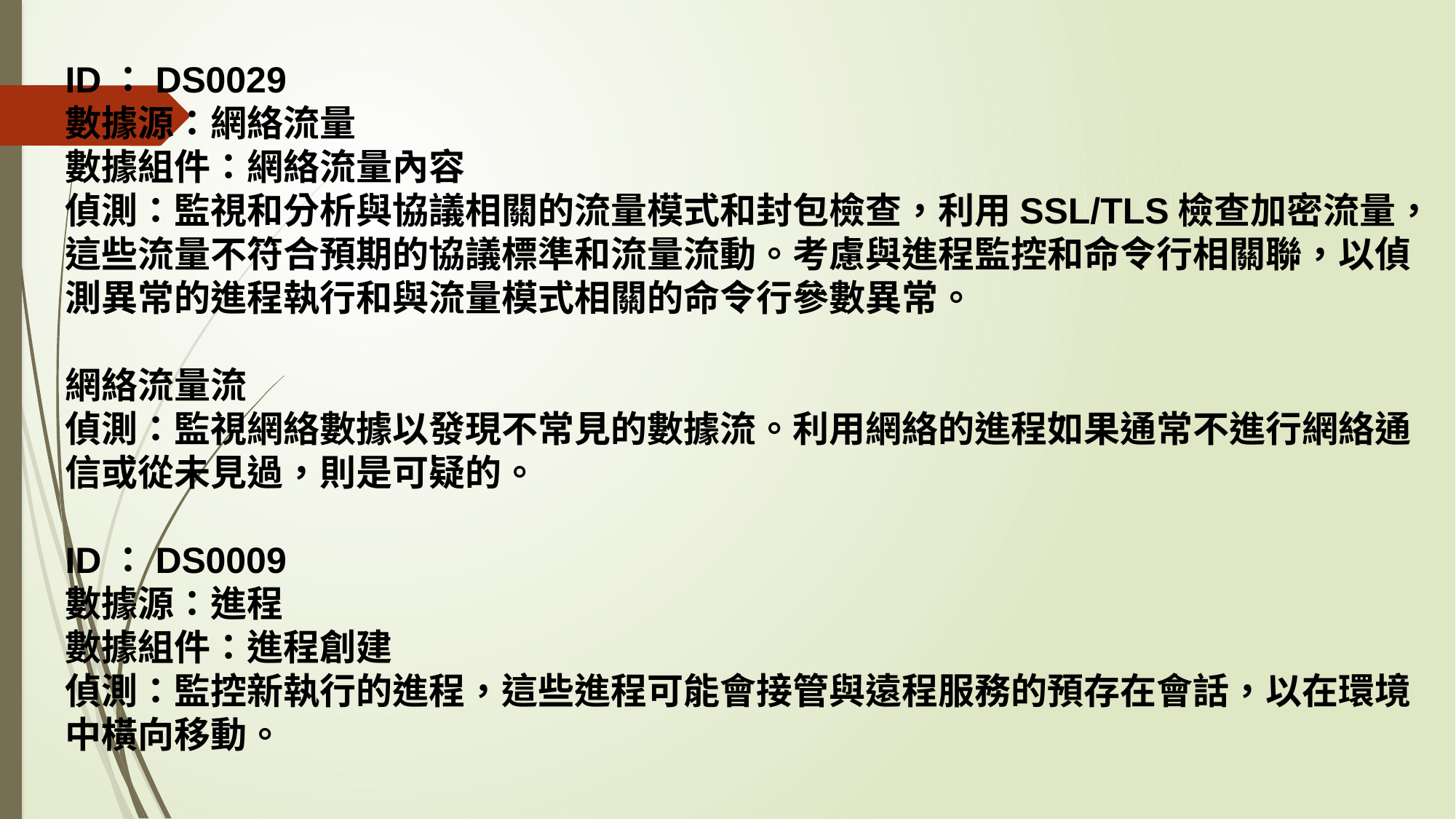

ID：DS0029
數據源：網絡流量
數據組件：網絡流量內容
偵測：監視和分析與協議相關的流量模式和封包檢查，利用SSL/TLS檢查加密流量，這些流量不符合預期的協議標準和流量流動。考慮與進程監控和命令行相關聯，以偵測異常的進程執行和與流量模式相關的命令行參數異常。

網絡流量流
偵測：監視網絡數據以發現不常見的數據流。利用網絡的進程如果通常不進行網絡通信或從未見過，則是可疑的。

ID：DS0009
數據源：進程
數據組件：進程創建
偵測：監控新執行的進程，這些進程可能會接管與遠程服務的預存在會話，以在環境中橫向移動。